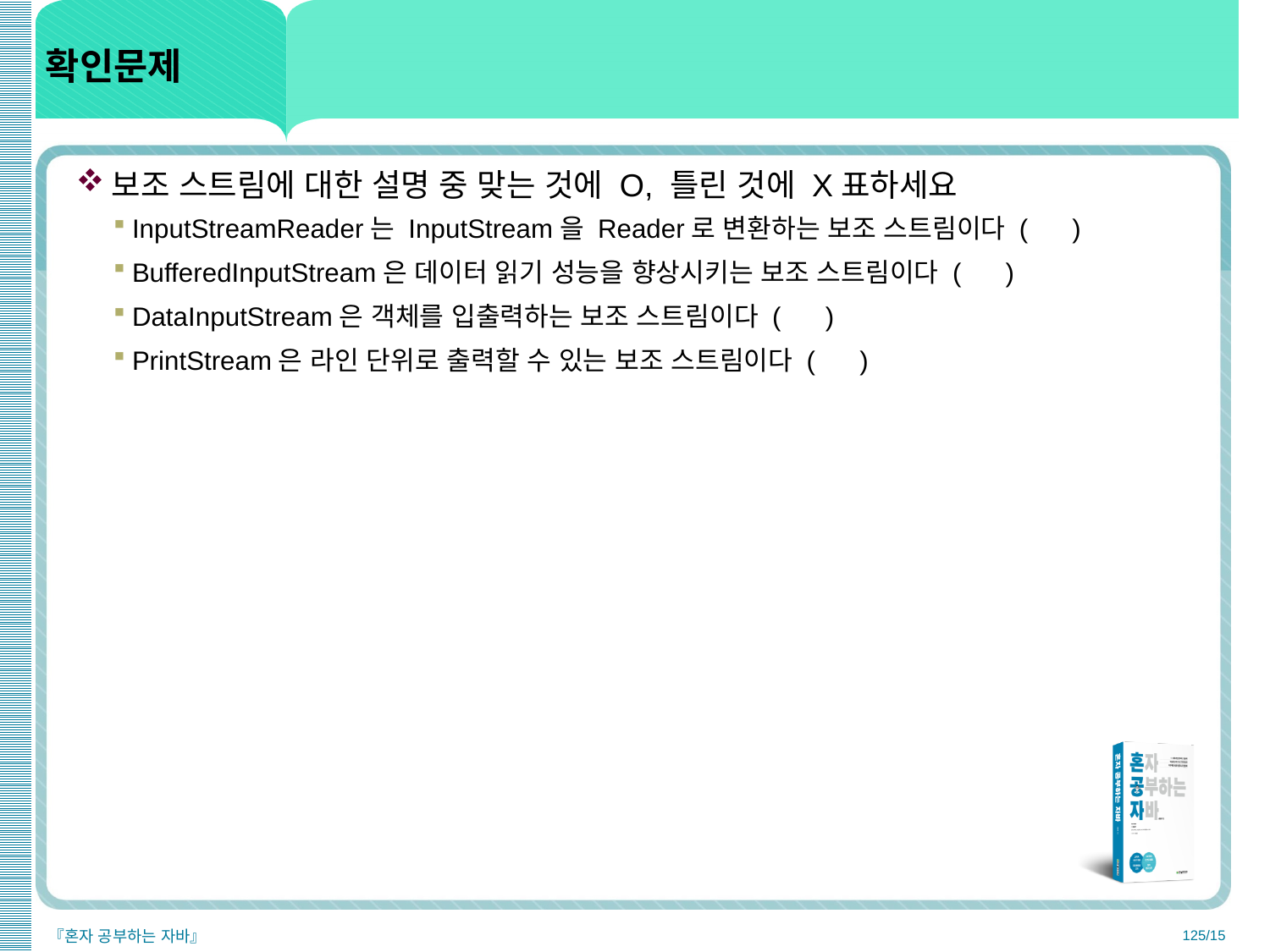

# 확인문제
보조 스트림에 대한 설명 중 맞는 것에 O, 틀린 것에 X표하세요
InputStreamReader는 InputStream을 Reader로 변환하는 보조 스트림이다 (      )
BufferedInputStream은 데이터 읽기 성능을 향상시키는 보조 스트림이다 (      )
DataInputStream은 객체를 입출력하는 보조 스트림이다 (      )
PrintStream은 라인 단위로 출력할 수 있는 보조 스트림이다 (      )